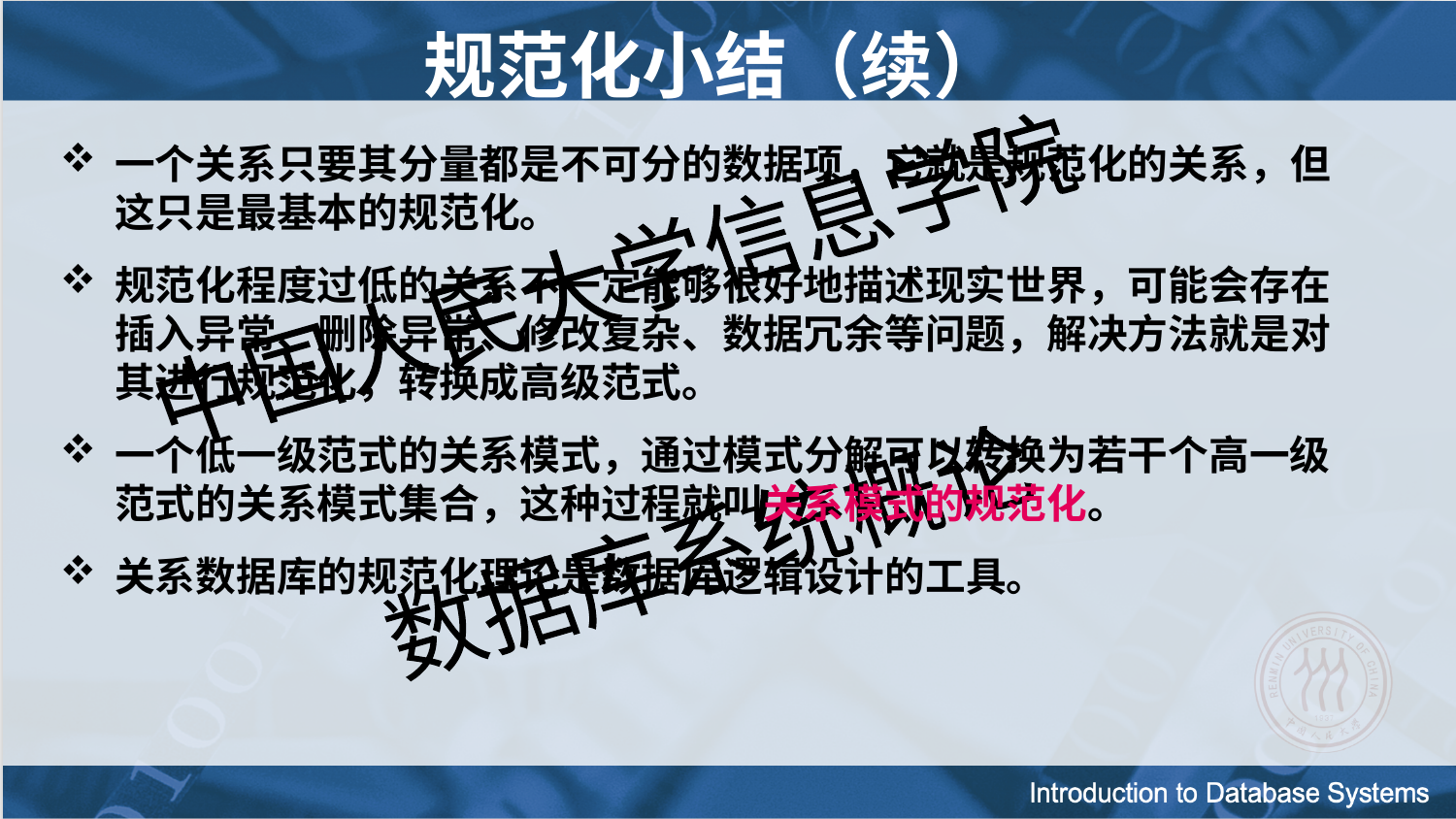

# 规范化小结（续）
一个关系只要其分量都是不可分的数据项，它就是规范化的关系，但这只是最基本的规范化。
规范化程度过低的关系不一定能够很好地描述现实世界，可能会存在插入异常、删除异常、修改复杂、数据冗余等问题，解决方法就是对其进行规范化，转换成高级范式。
一个低一级范式的关系模式，通过模式分解可以转换为若干个高一级范式的关系模式集合，这种过程就叫关系模式的规范化。
关系数据库的规范化理论是数据库逻辑设计的工具。